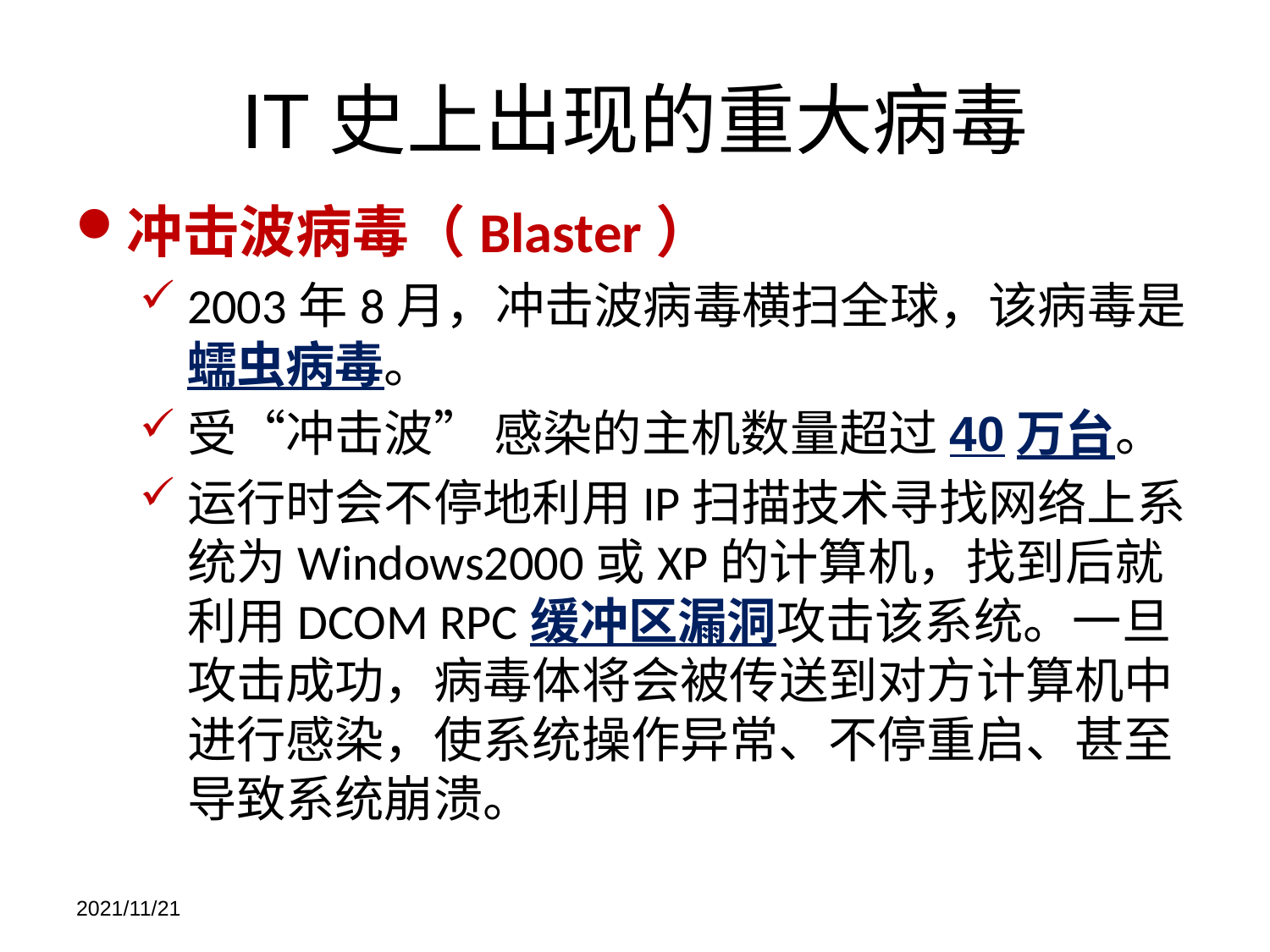

# IT史上出现的重大病毒
冲击波病毒（Blaster）
2003年8月，冲击波病毒横扫全球，该病毒是蠕虫病毒。
受“冲击波” 感染的主机数量超过40万台。
运行时会不停地利用IP扫描技术寻找网络上系统为Windows2000或XP的计算机，找到后就利用DCOM RPC缓冲区漏洞攻击该系统。一旦攻击成功，病毒体将会被传送到对方计算机中进行感染，使系统操作异常、不停重启、甚至导致系统崩溃。
2021/11/21